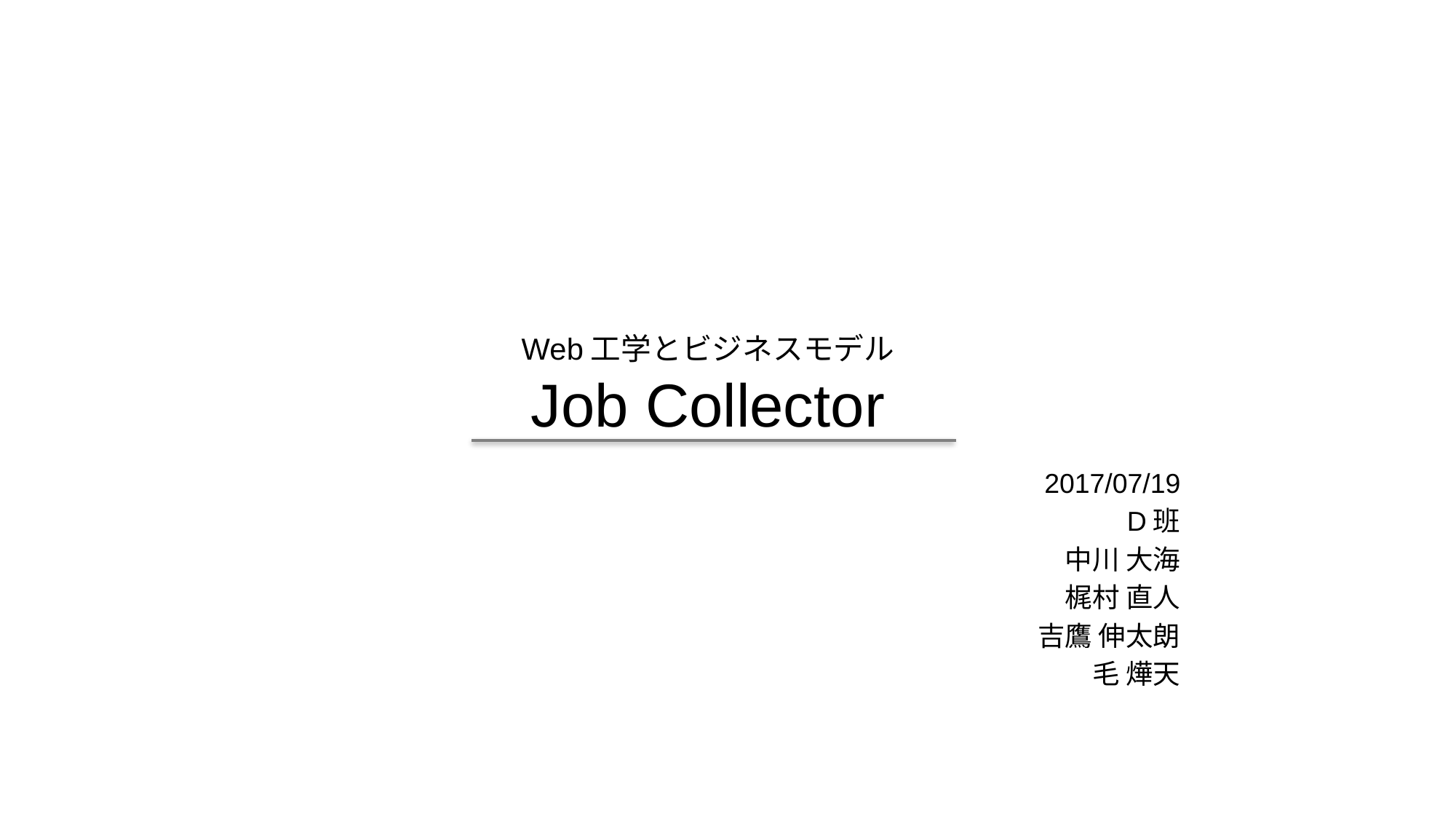

# Web工学とビジネスモデル Job Collector
2017/07/19
D班
中川 大海
梶村 直人
吉鷹 伸太朗
毛 燁天